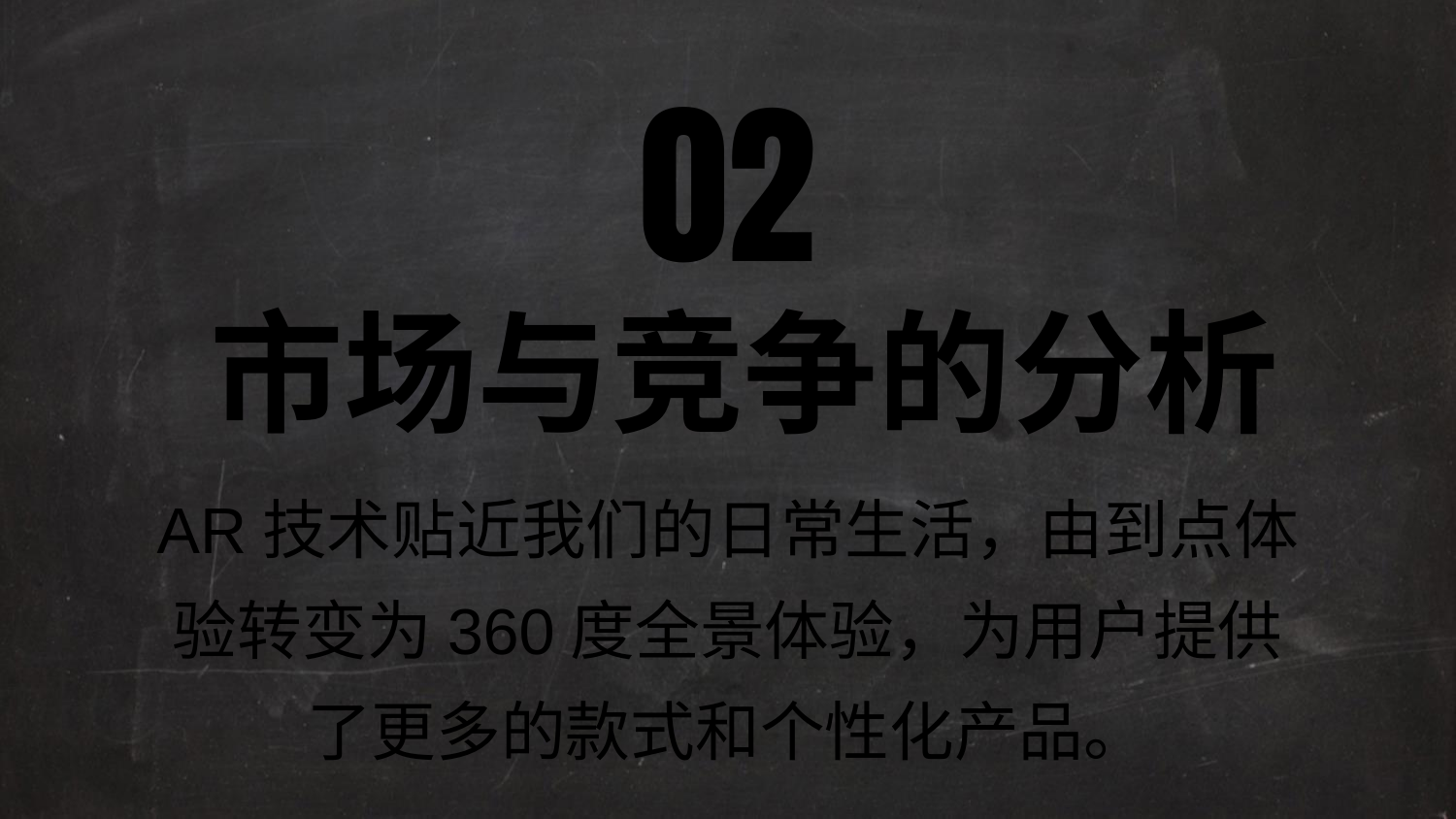

02
市场与竞争的分析
AR技术贴近我们的日常生活，由到点体验转变为360度全景体验，为用户提供了更多的款式和个性化产品。